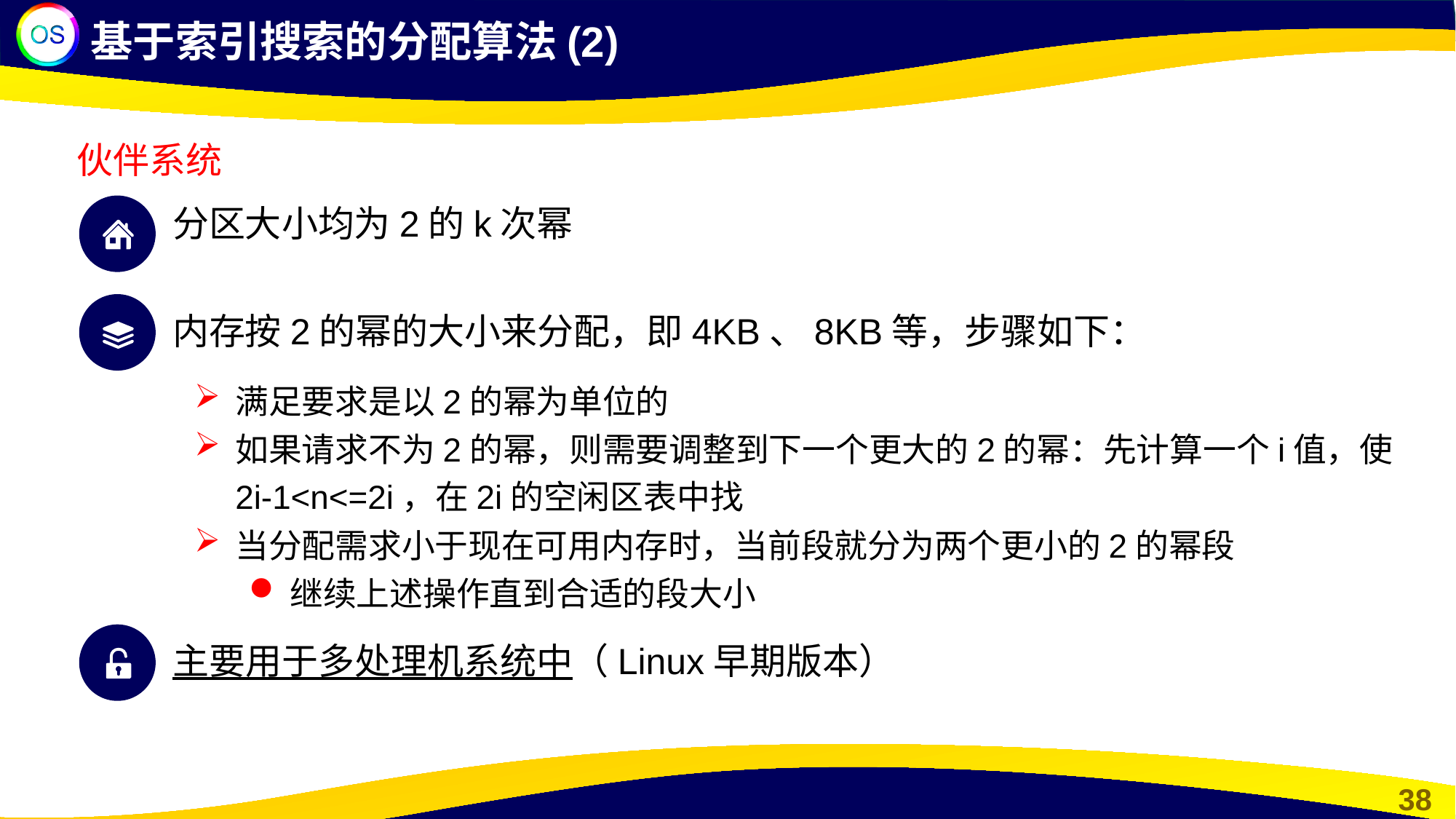

基于索引搜索的分配算法(2)
伙伴系统

分区大小均为2的k次幂

内存按2的幂的大小来分配，即4KB、8KB等，步骤如下：

满足要求是以2的幂为单位的
如果请求不为2的幂，则需要调整到下一个更大的2的幂：先计算一个i值，使2i-1<n<=2i，在2i的空闲区表中找
当分配需求小于现在可用内存时，当前段就分为两个更小的2的幂段
继续上述操作直到合适的段大小

主要用于多处理机系统中（Linux早期版本）